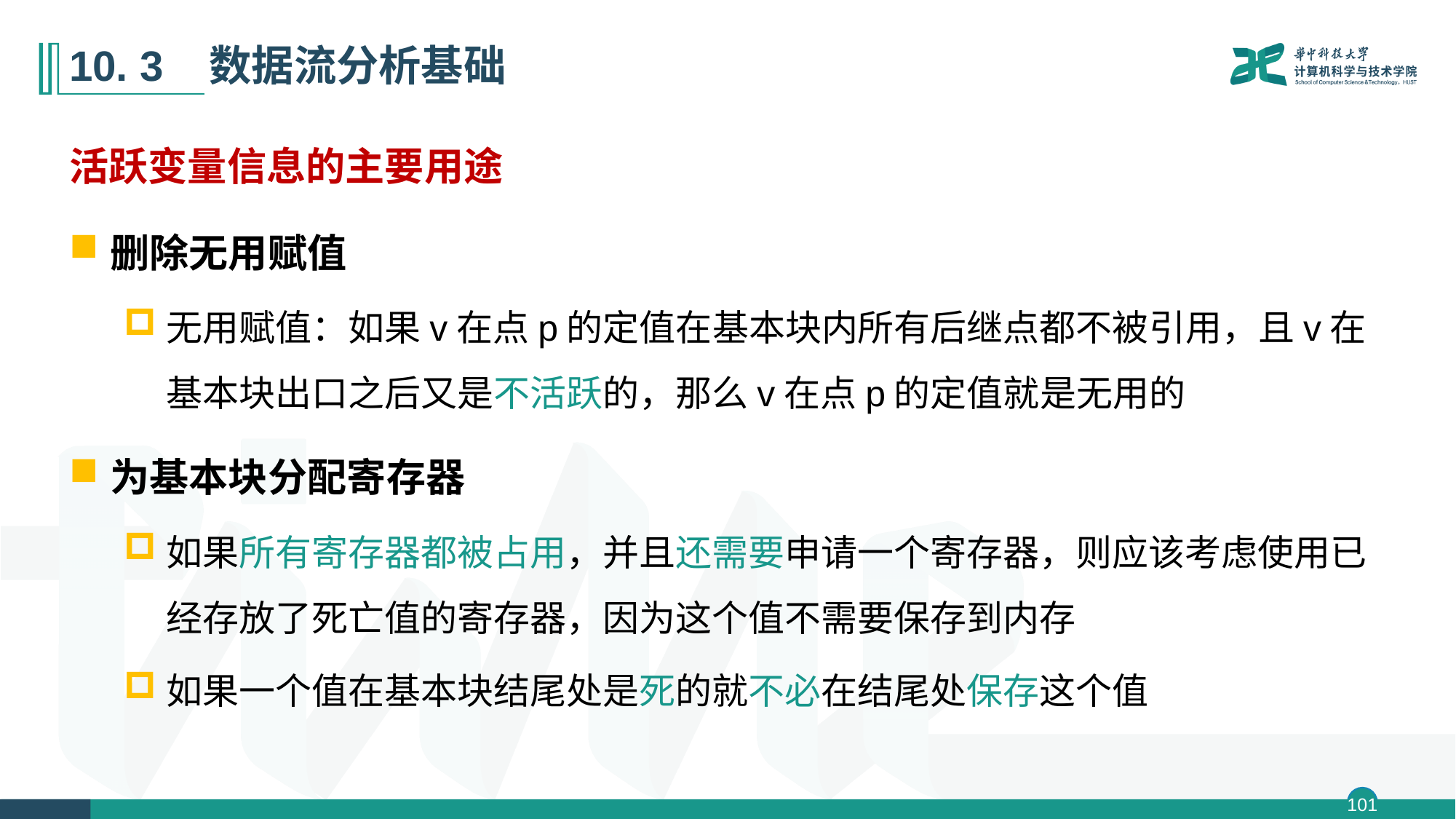

# 10. 3   数据流分析基础
活跃变量信息的主要用途
删除无用赋值
无用赋值：如果v在点p的定值在基本块内所有后继点都不被引用，且v在基本块出口之后又是不活跃的，那么v在点p的定值就是无用的
为基本块分配寄存器
如果所有寄存器都被占用，并且还需要申请一个寄存器，则应该考虑使用已经存放了死亡值的寄存器，因为这个值不需要保存到内存
如果一个值在基本块结尾处是死的就不必在结尾处保存这个值